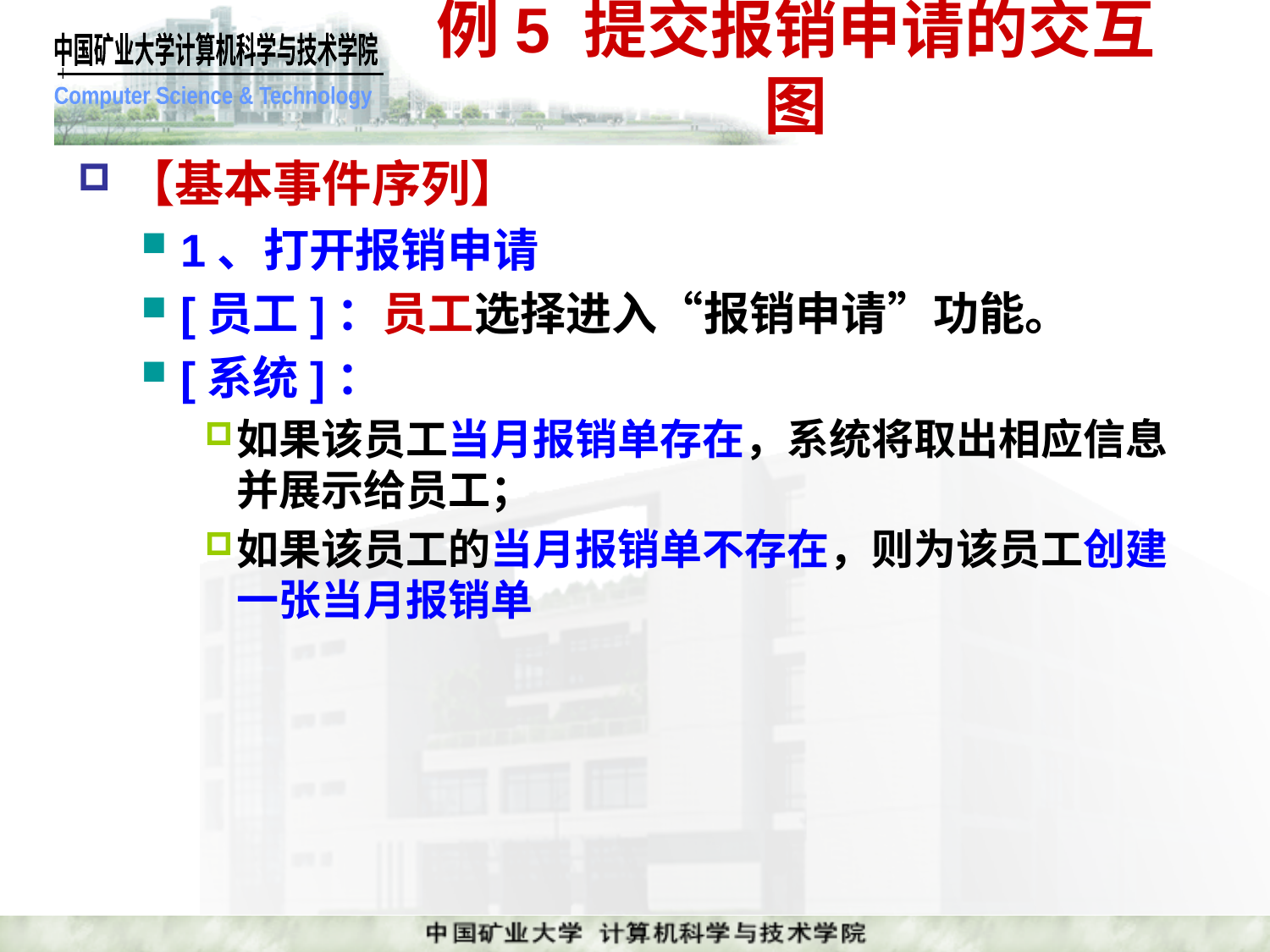

# 例5 提交报销申请的交互图
【基本事件序列】
1、打开报销申请
[员工]：员工选择进入“报销申请”功能。
[系统]：
如果该员工当月报销单存在，系统将取出相应信息并展示给员工；
如果该员工的当月报销单不存在，则为该员工创建一张当月报销单
193